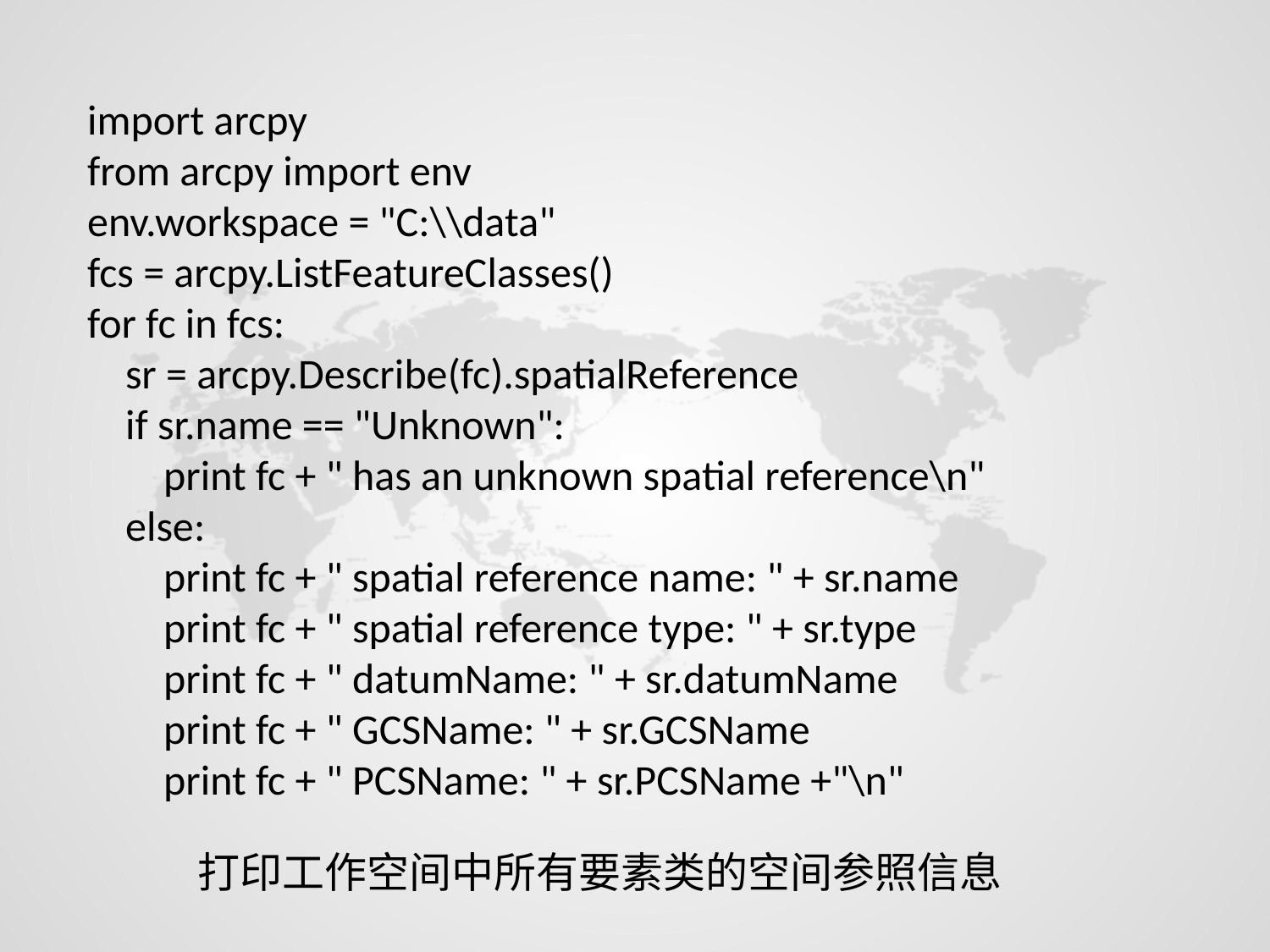

import arcpy
from arcpy import env
env.workspace = "C:\\data"
fcs = arcpy.ListFeatureClasses()
for fc in fcs:
    sr = arcpy.Describe(fc).spatialReference
    if sr.name == "Unknown":
        print fc + " has an unknown spatial reference\n"
    else:
        print fc + " spatial reference name: " + sr.name
        print fc + " spatial reference type: " + sr.type
        print fc + " datumName: " + sr.datumName
        print fc + " GCSName: " + sr.GCSName
        print fc + " PCSName: " + sr.PCSName +"\n"
打印工作空间中所有要素类的空间参照信息